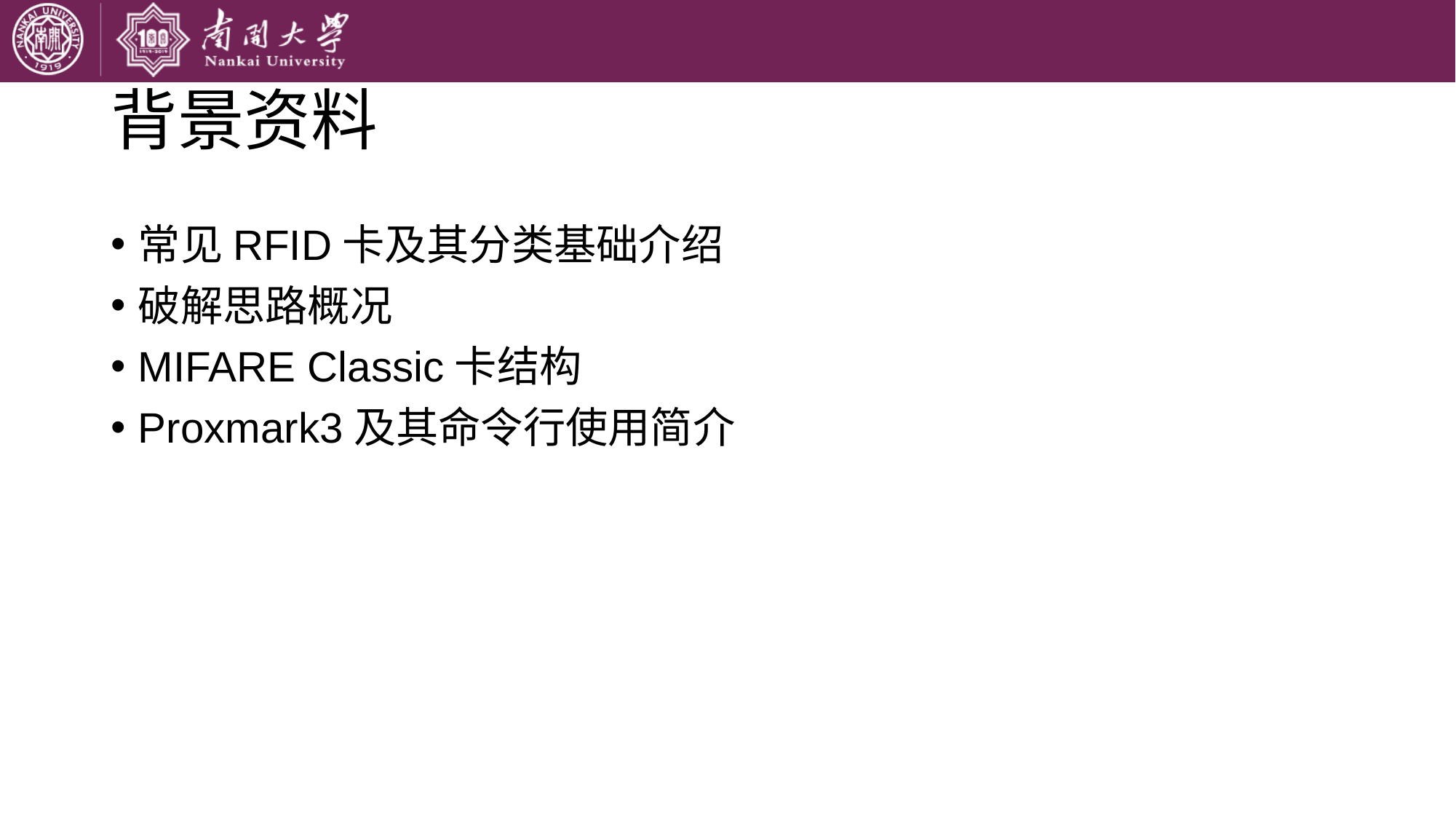

# 背景资料
常见RFID卡及其分类基础介绍
破解思路概况
MIFARE Classic卡结构
Proxmark3及其命令行使用简介